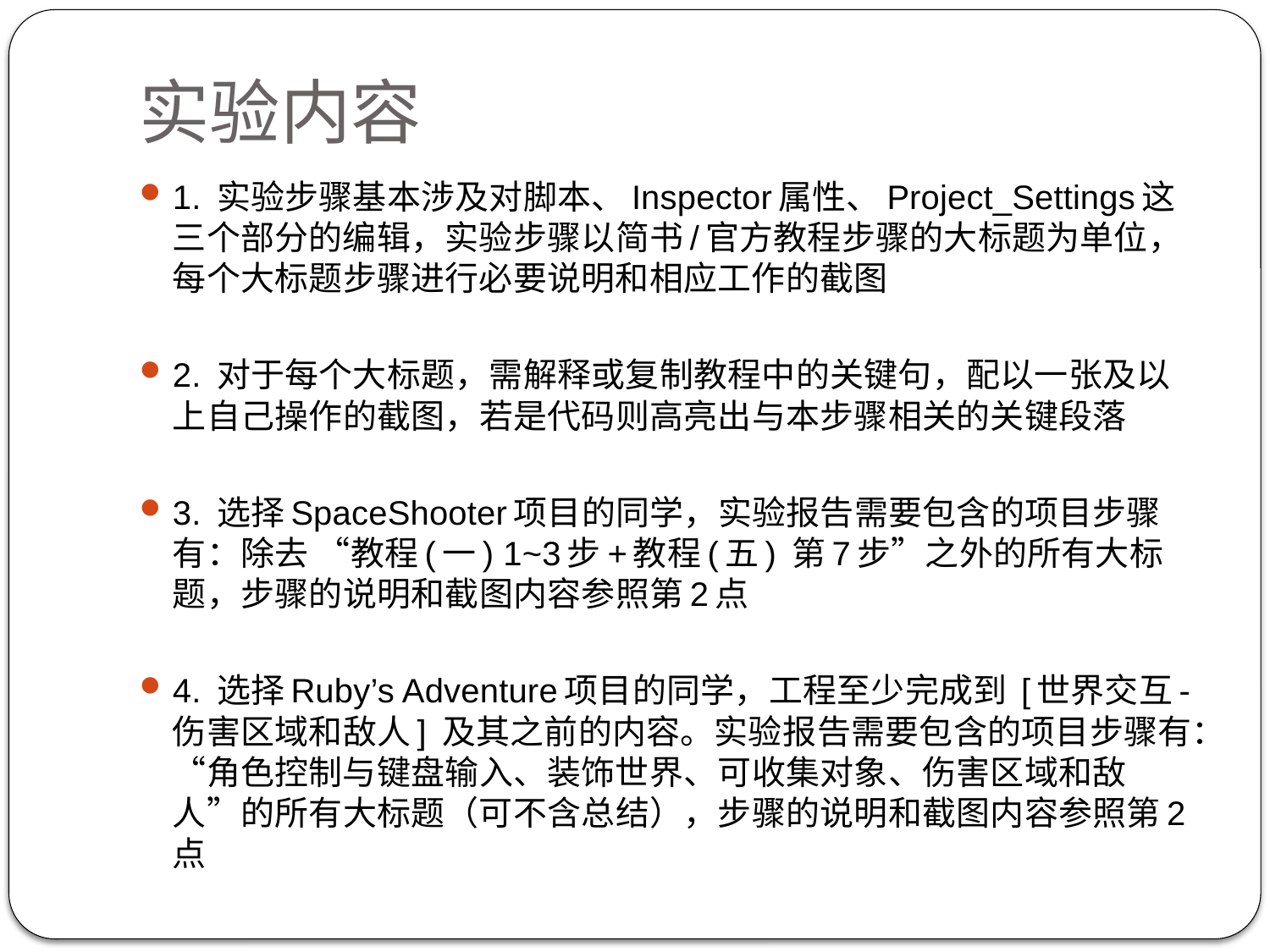

# 实验内容
1. 实验步骤基本涉及对脚本、Inspector属性、Project_Settings这三个部分的编辑，实验步骤以简书/官方教程步骤的大标题为单位，每个大标题步骤进行必要说明和相应工作的截图

2. 对于每个大标题，需解释或复制教程中的关键句，配以一张及以上自己操作的截图，若是代码则高亮出与本步骤相关的关键段落

3. 选择SpaceShooter项目的同学，实验报告需要包含的项目步骤有：除去 “教程(一) 1~3步+教程(五) 第7步”之外的所有大标题，步骤的说明和截图内容参照第2点

4. 选择Ruby’s Adventure项目的同学，工程至少完成到 [世界交互-伤害区域和敌人] 及其之前的内容。实验报告需要包含的项目步骤有：“角色控制与键盘输入、装饰世界、可收集对象、伤害区域和敌人”的所有大标题（可不含总结），步骤的说明和截图内容参照第2点